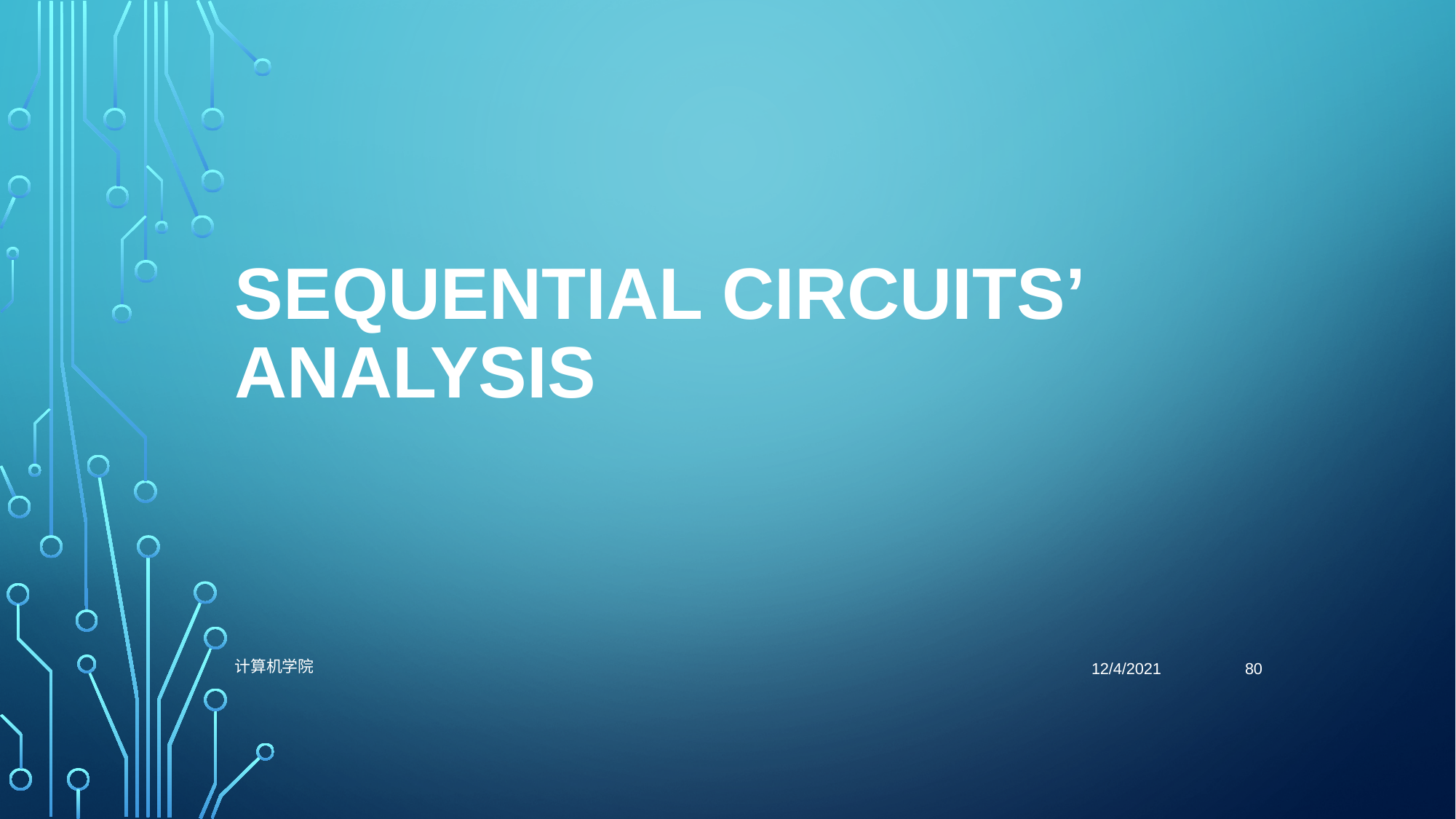

# Sequential Circuits’ analysis

80
计算机学院
12/4/2021